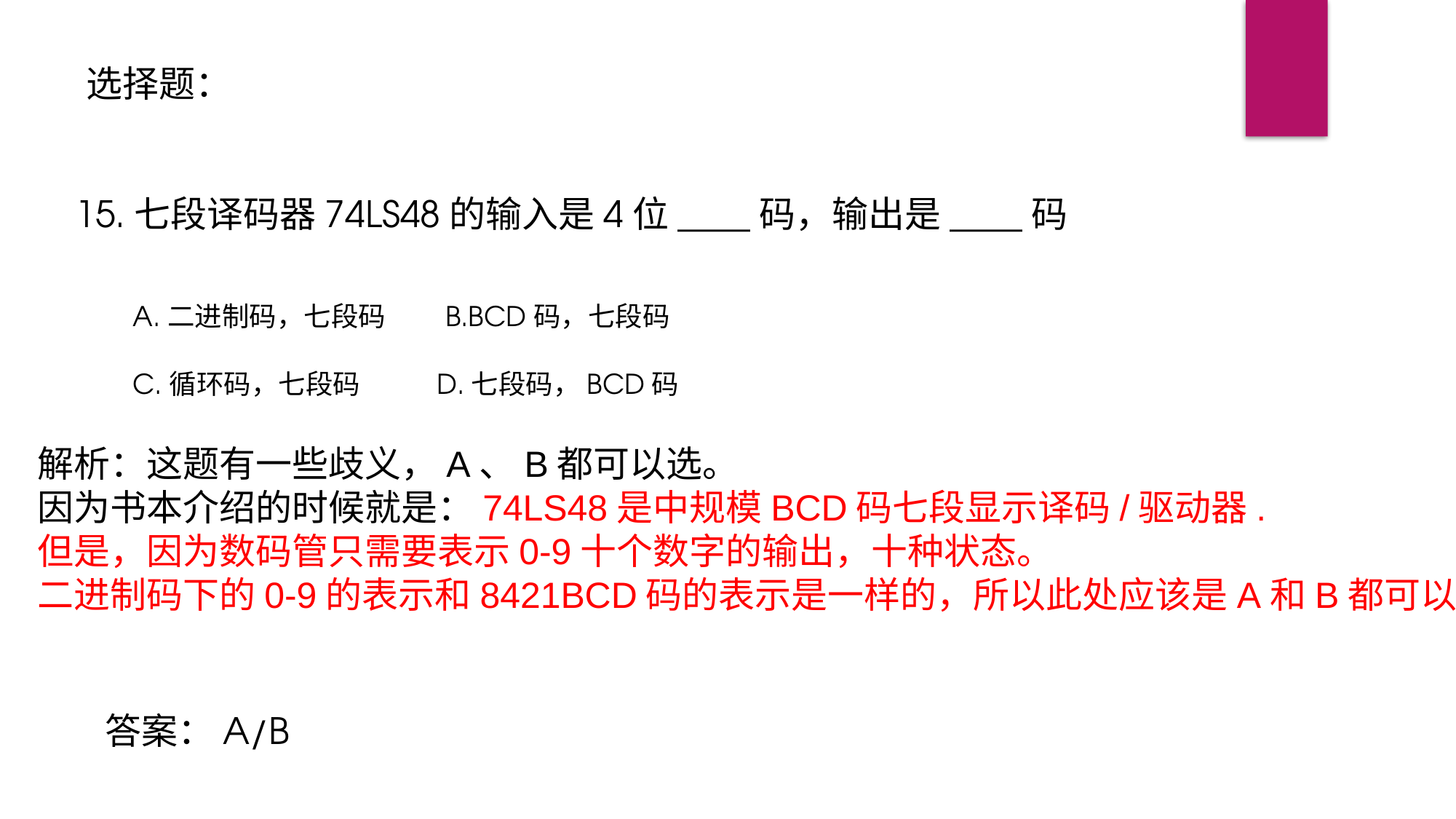

选择题：
15.七段译码器74LS48的输入是4位____码，输出是____码
A.二进制码，七段码
B.BCD码，七段码
C.循环码，七段码
D.七段码，BCD码
解析：这题有一些歧义，A、B都可以选。
因为书本介绍的时候就是：74LS48是中规模BCD码七段显示译码/驱动器.
但是，因为数码管只需要表示0-9十个数字的输出，十种状态。
二进制码下的0-9的表示和8421BCD码的表示是一样的，所以此处应该是A和B都可以选
答案：A/B